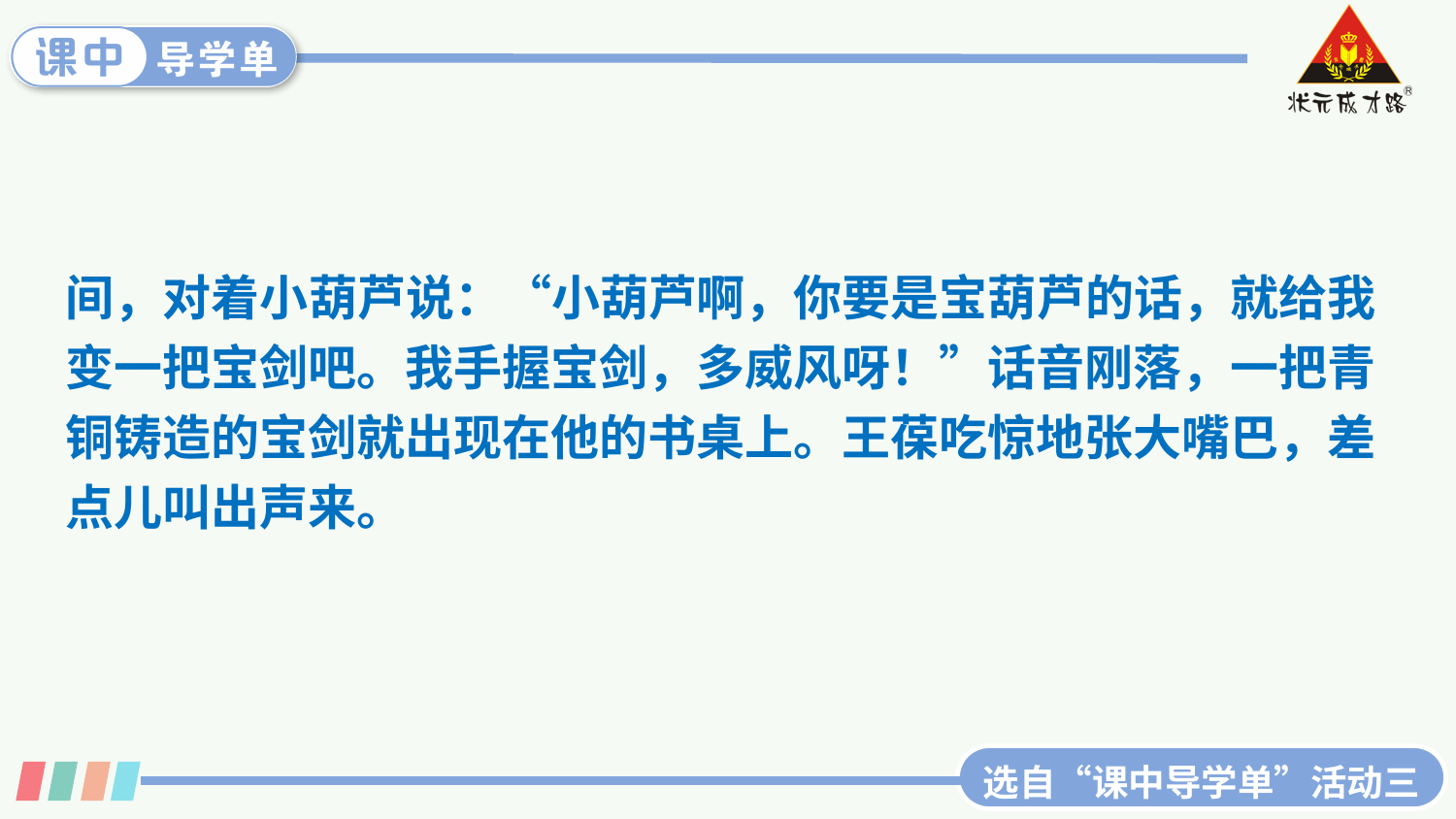

间，对着小葫芦说：“小葫芦啊，你要是宝葫芦的话，就给我变一把宝剑吧。我手握宝剑，多威风呀！”话音刚落，一把青铜铸造的宝剑就出现在他的书桌上。王葆吃惊地张大嘴巴，差点儿叫出声来。
选自“课中导学单”活动三